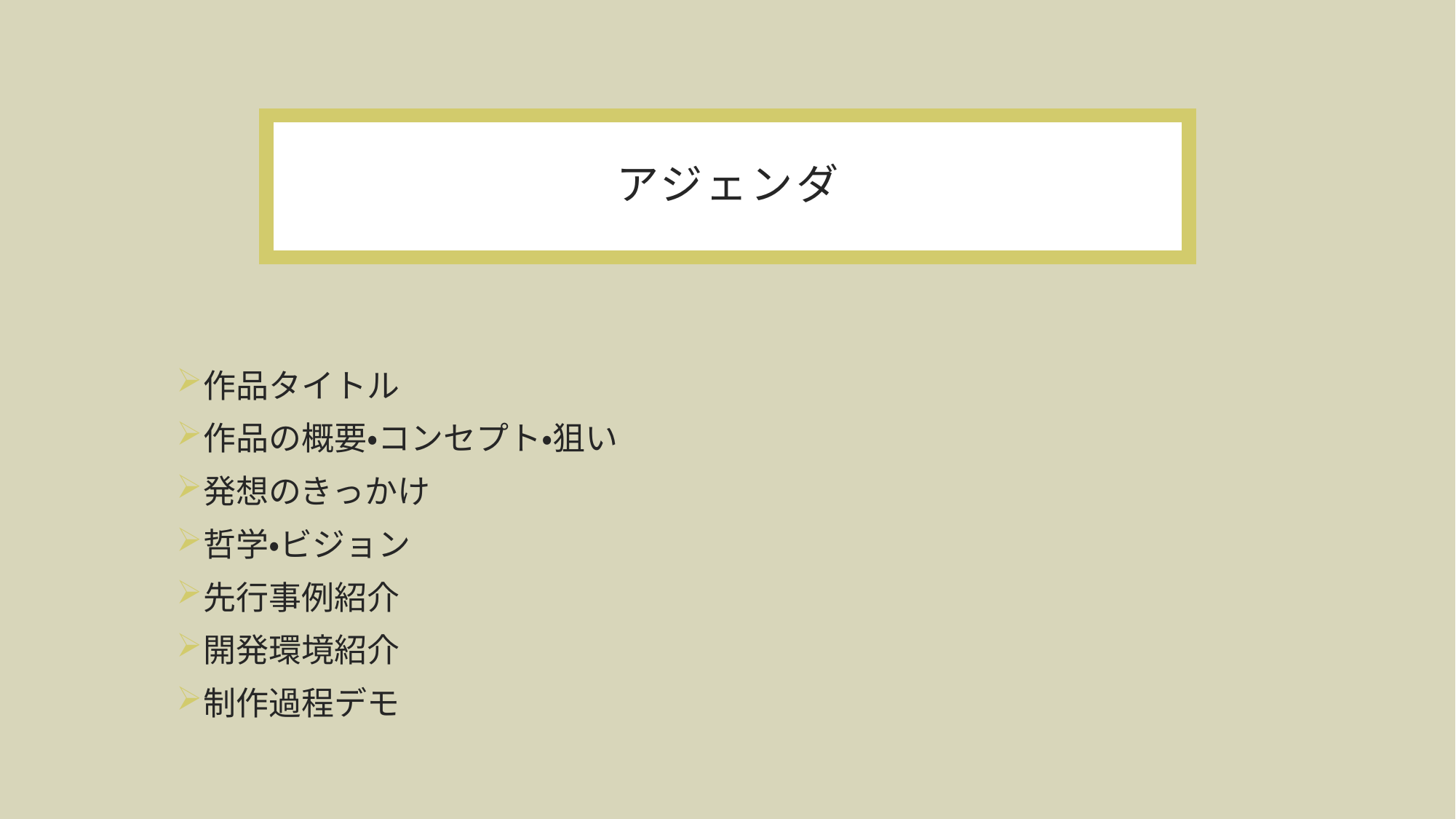

# アジェンダ
作品タイトル
作品の概要・コンセプト・狙い
発想のきっかけ
哲学・ビジョン
先行事例紹介
開発環境紹介
制作過程デモ